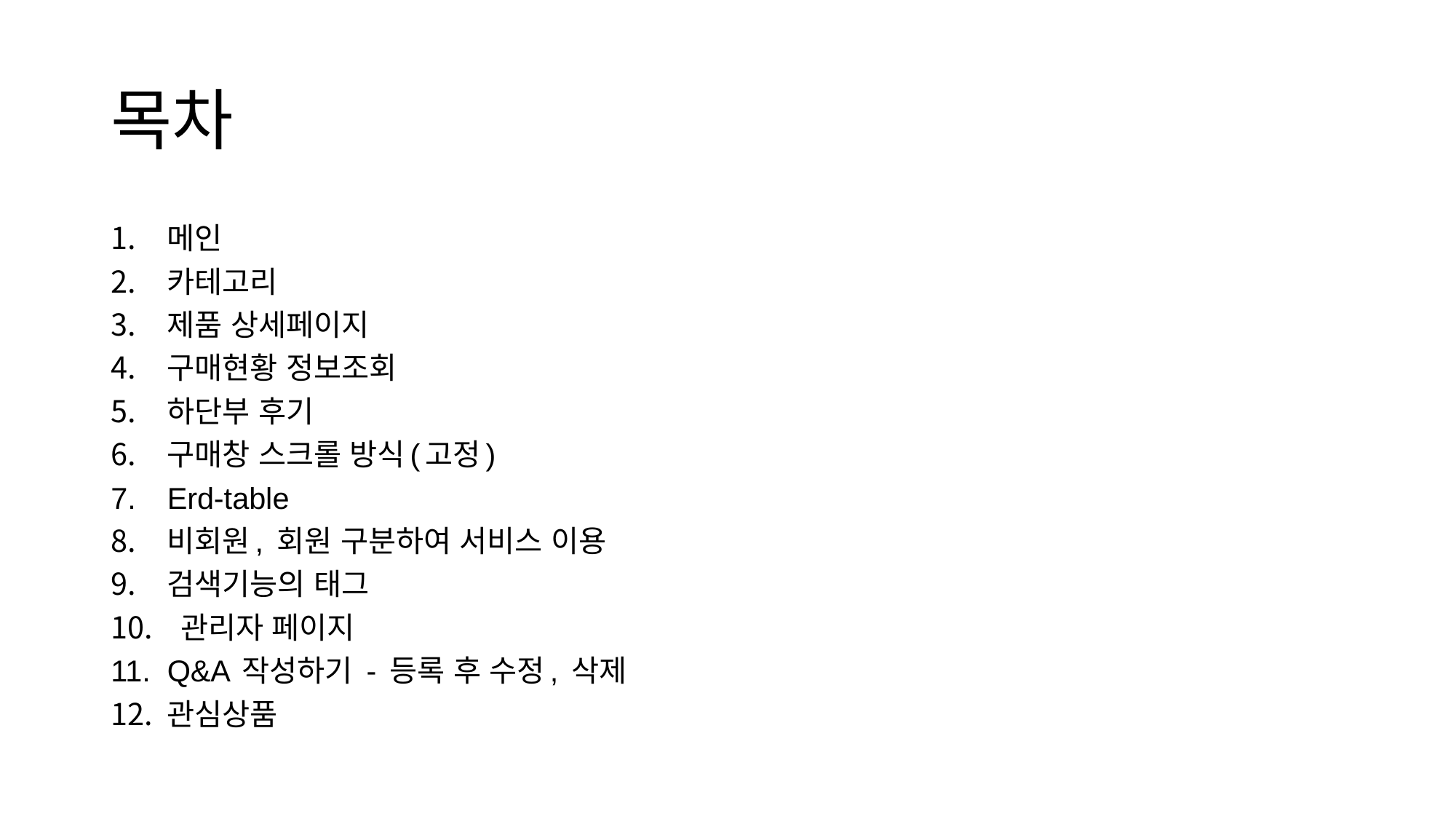

# 목차
메인
카테고리
제품 상세페이지
구매현황 정보조회
하단부 후기
구매창 스크롤 방식(고정)
Erd-table
비회원, 회원 구분하여 서비스 이용
검색기능의 태그
 관리자 페이지
Q&A 작성하기 - 등록 후 수정, 삭제
관심상품